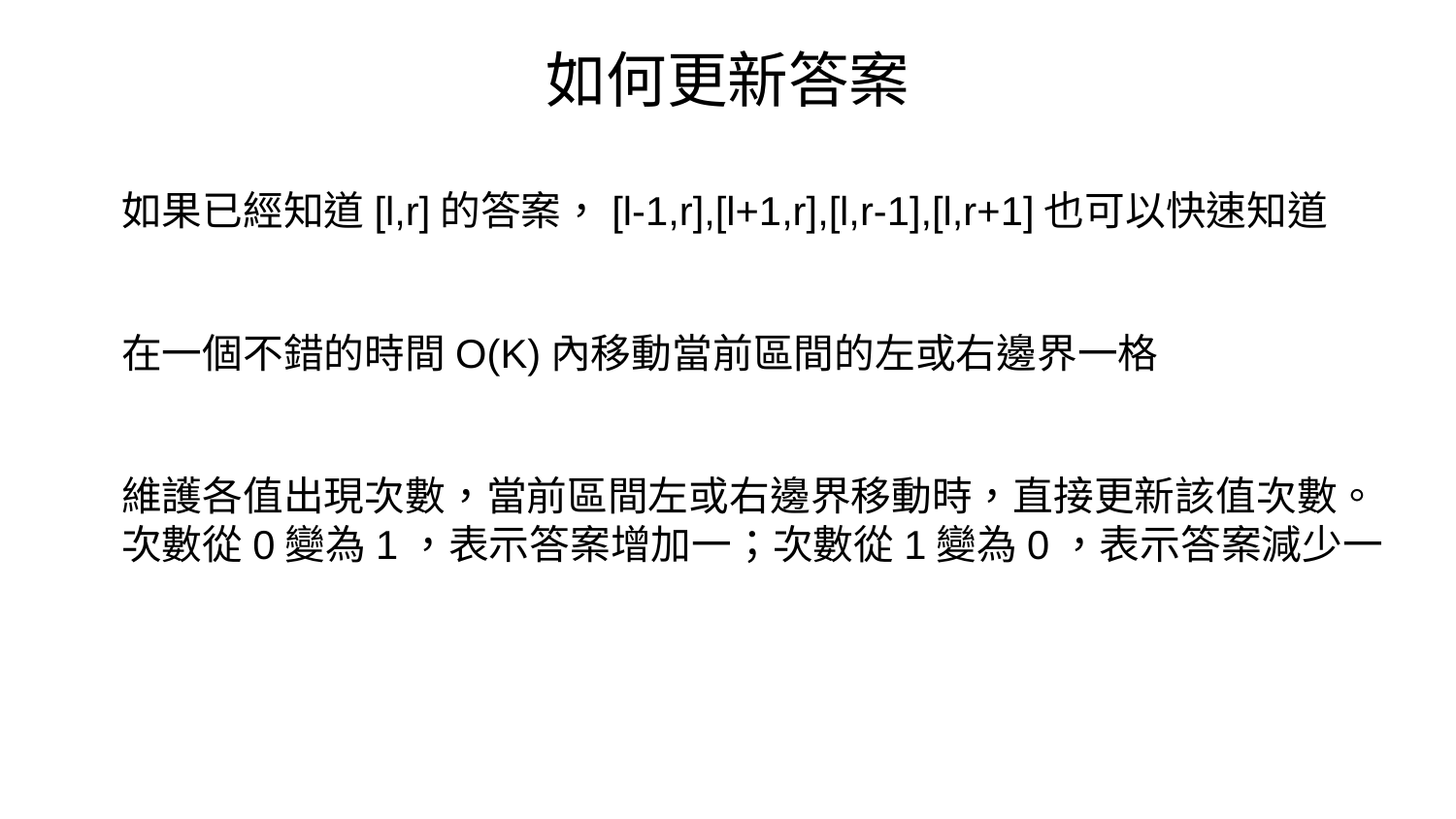

如何更新答案
如果已經知道[l,r]的答案，[l-1,r],[l+1,r],[l,r-1],[l,r+1]也可以快速知道
在一個不錯的時間O(K)內移動當前區間的左或右邊界一格
維護各值出現次數，當前區間左或右邊界移動時，直接更新該值次數。
次數從0變為1，表示答案增加一；次數從1變為0，表示答案減少一